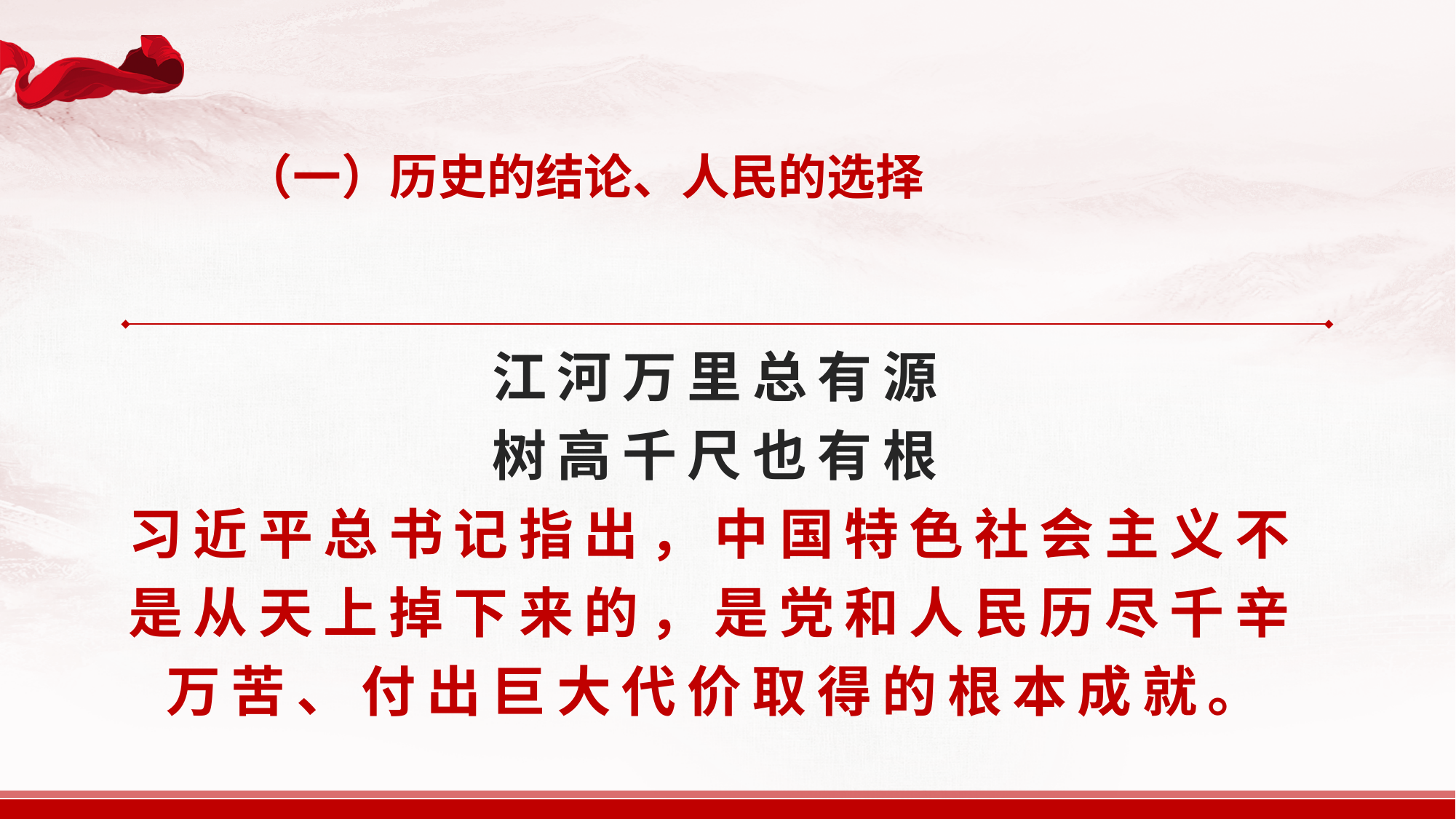

（一）历史的结论、人民的选择
江河万里总有源
树高千尺也有根
习近平总书记指出，中国特色社会主义不是从天上掉下来的，是党和人民历尽千辛万苦、付出巨大代价取得的根本成就。